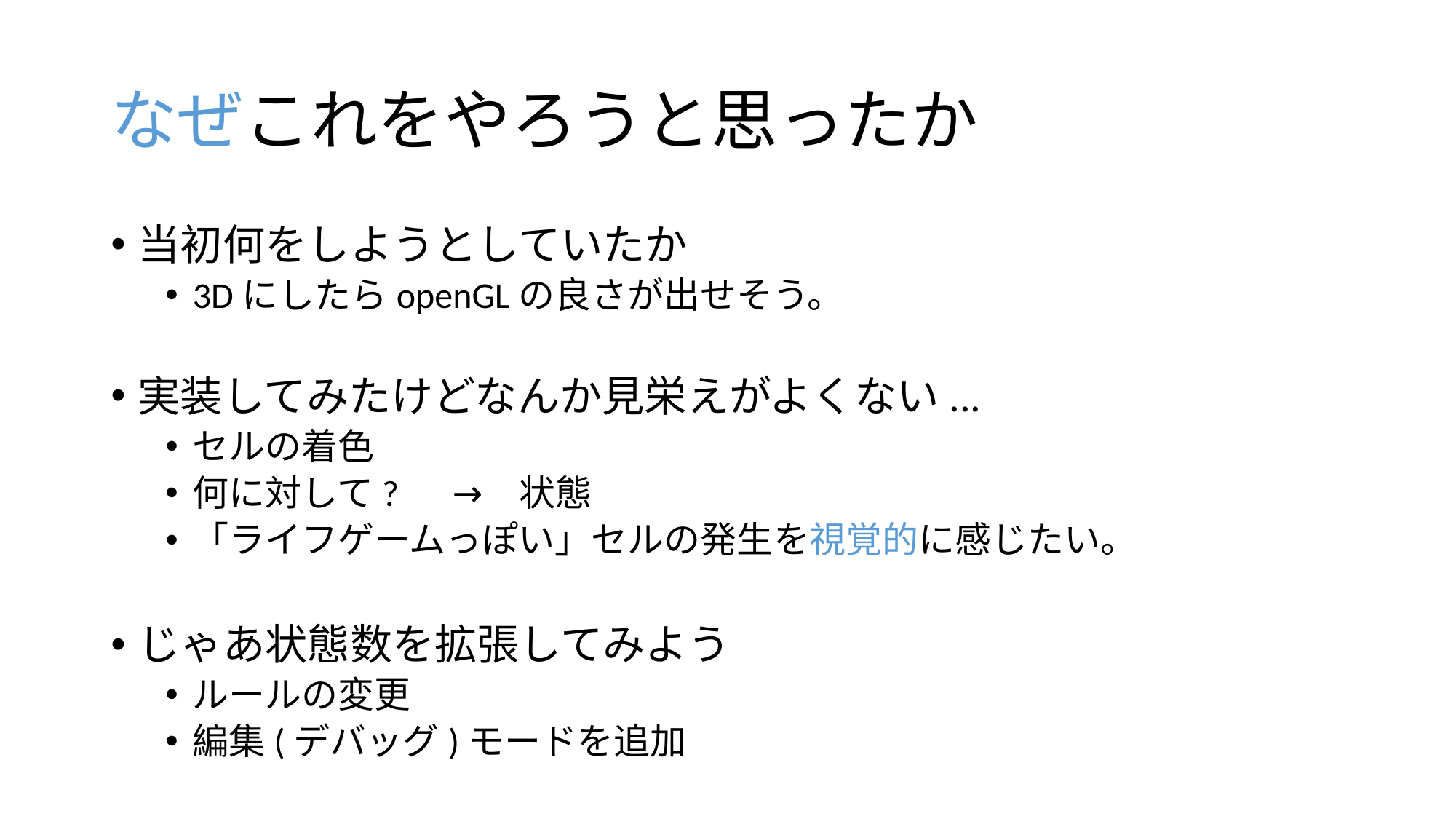

なぜこれをやろうと思ったか
当初何をしようとしていたか
3DにしたらopenGLの良さが出せそう。

実装してみたけどなんか見栄えがよくない...
セルの着色
何に対して? 　→　状態
「ライフゲームっぽい」セルの発生を視覚的に感じたい。

じゃあ状態数を拡張してみよう
ルールの変更
編集(デバッグ)モードを追加